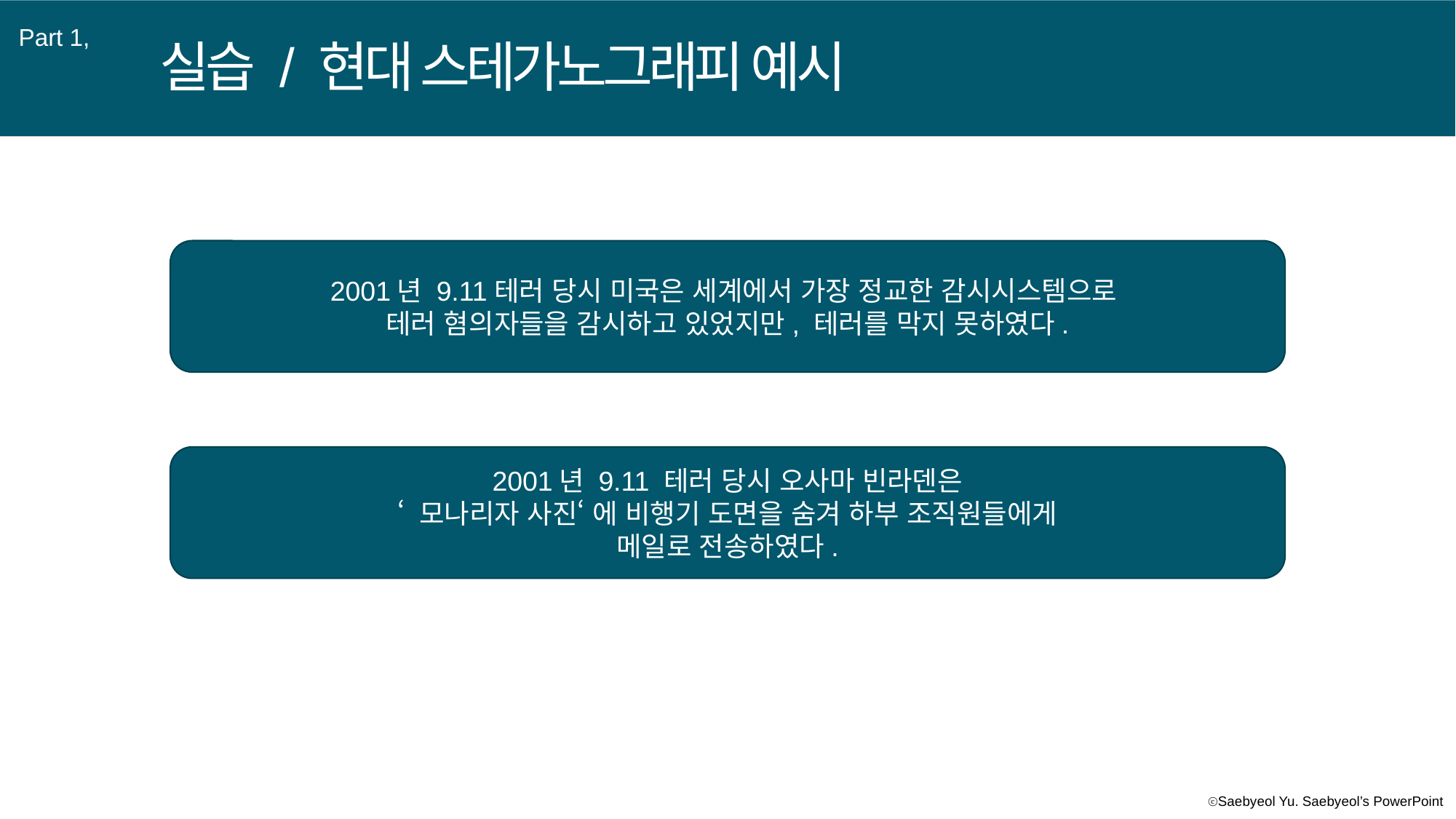

Part 1,
실습 / 현대 스테가노그래피 예시
2001년 9.11테러 당시 미국은 세계에서 가장 정교한 감시시스템으로
테러 혐의자들을 감시하고 있었지만, 테러를 막지 못하였다.
2001년 9.11 테러 당시 오사마 빈라덴은
‘ 모나리자 사진‘ 에 비행기 도면을 숨겨 하부 조직원들에게
메일로 전송하였다.